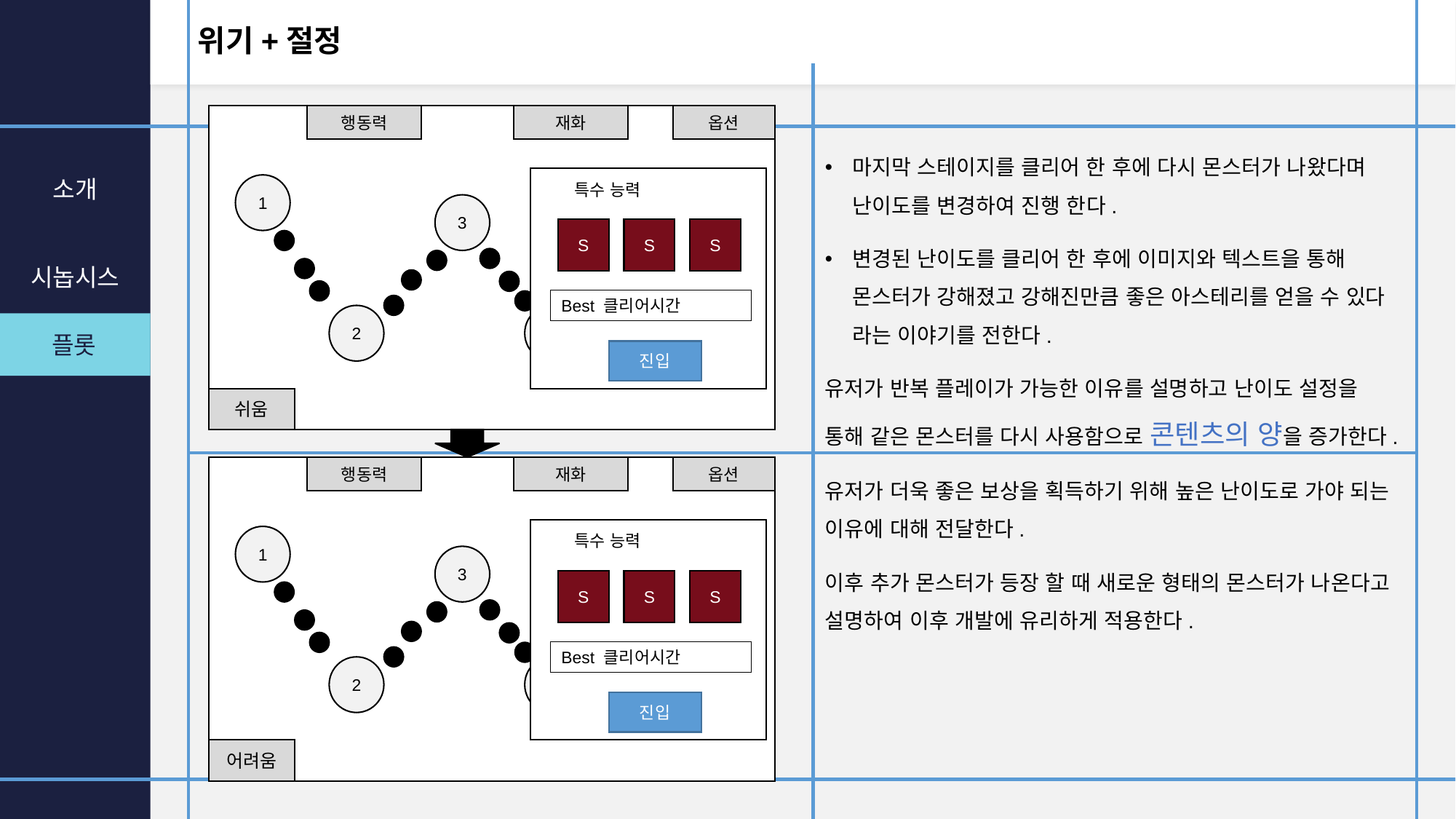

# 위기+절정

행동력
재화
옵션

특수 능력
S
S
S
Best 클리어시간
진입
1
3
5

2
4

쉬움
마지막 스테이지를 클리어 한 후에 다시 몬스터가 나왔다며 난이도를 변경하여 진행 한다.
변경된 난이도를 클리어 한 후에 이미지와 텍스트을 통해 몬스터가 강해졌고 강해진만큼 좋은 아스테리를 얻을 수 있다 라는 이야기를 전한다.
유저가 반복 플레이가 가능한 이유를 설명하고 난이도 설정을 통해 같은 몬스터를 다시 사용함으로 콘텐츠의 양을 증가한다.
유저가 더욱 좋은 보상을 획득하기 위해 높은 난이도로 가야 되는 이유에 대해 전달한다.
이후 추가 몬스터가 등장 할 때 새로운 형태의 몬스터가 나온다고 설명하여 이후 개발에 유리하게 적용한다.

행동력
재화
옵션

특수 능력
S
S
S
Best 클리어시간
진입
1
3
5

2
4

어려움